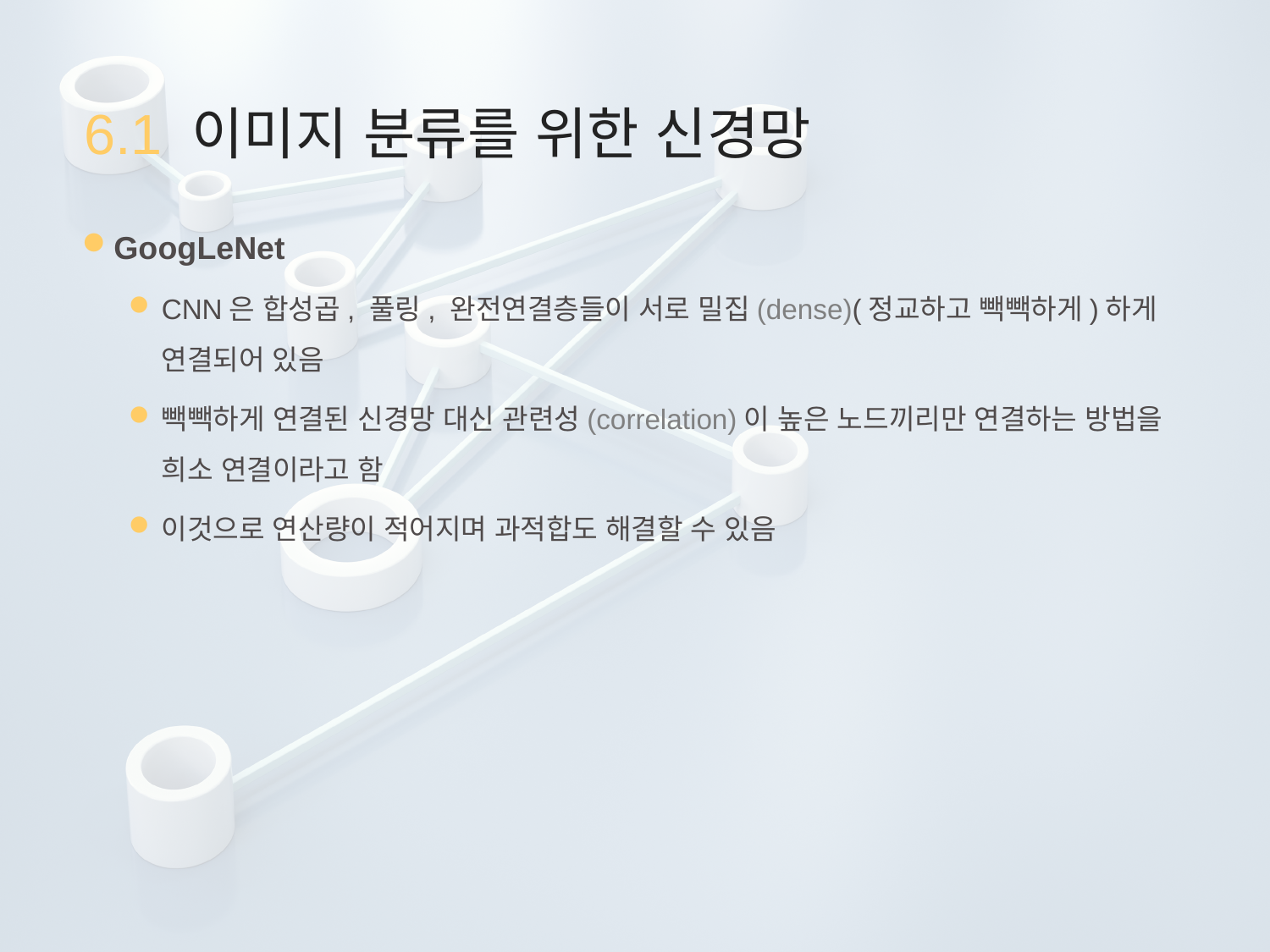

# 6.1 이미지 분류를 위한 신경망
GoogLeNet
CNN은 합성곱, 풀링, 완전연결층들이 서로 밀집(dense)(정교하고 빽빽하게)하게 연결되어 있음
빽빽하게 연결된 신경망 대신 관련성(correlation)이 높은 노드끼리만 연결하는 방법을 희소 연결이라고 함
이것으로 연산량이 적어지며 과적합도 해결할 수 있음